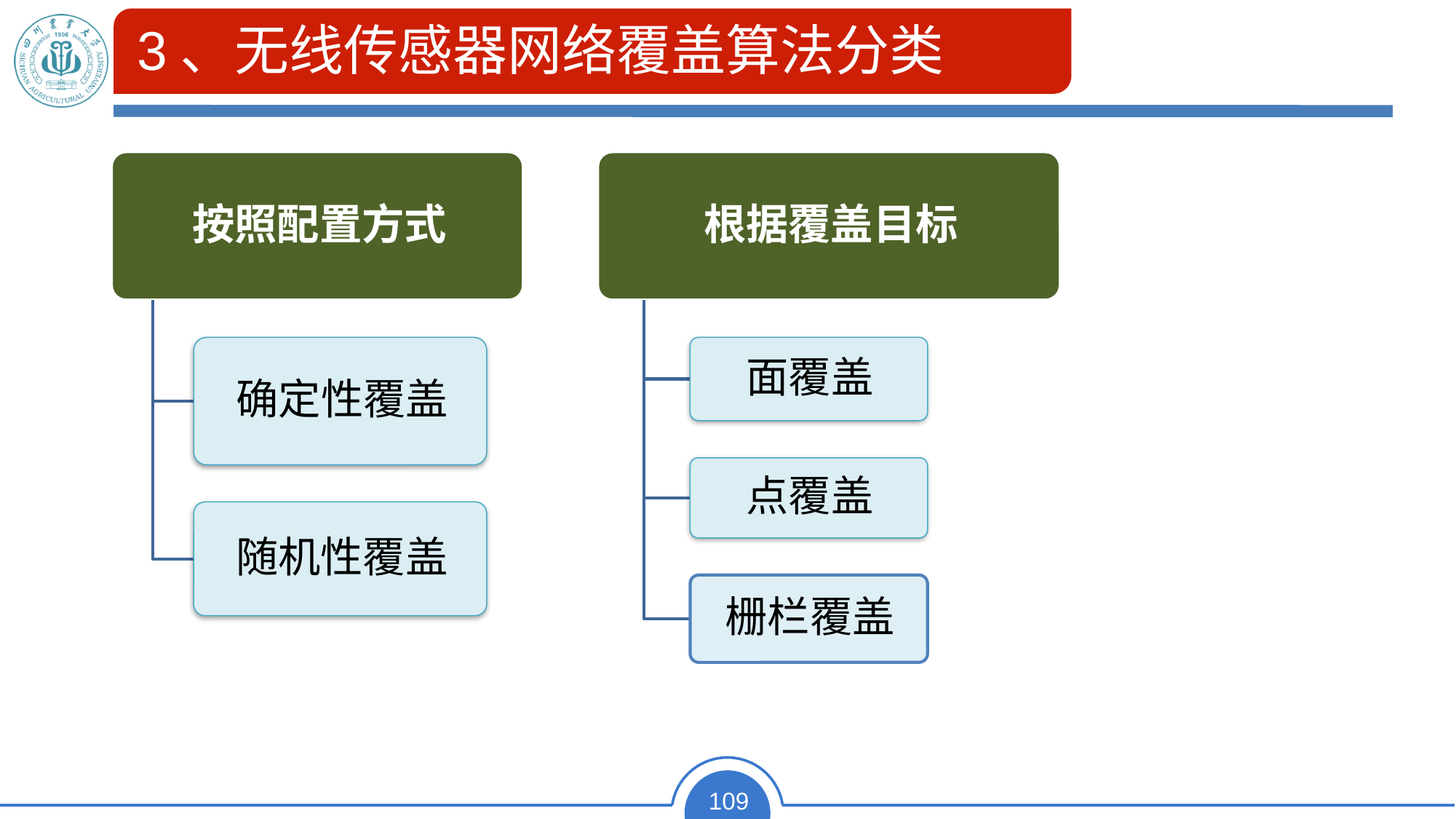

# 3、无线传感器网络覆盖算法分类
按照配置方式
确定性覆盖
随机性覆盖
根据覆盖目标
面覆盖
点覆盖
栅栏覆盖